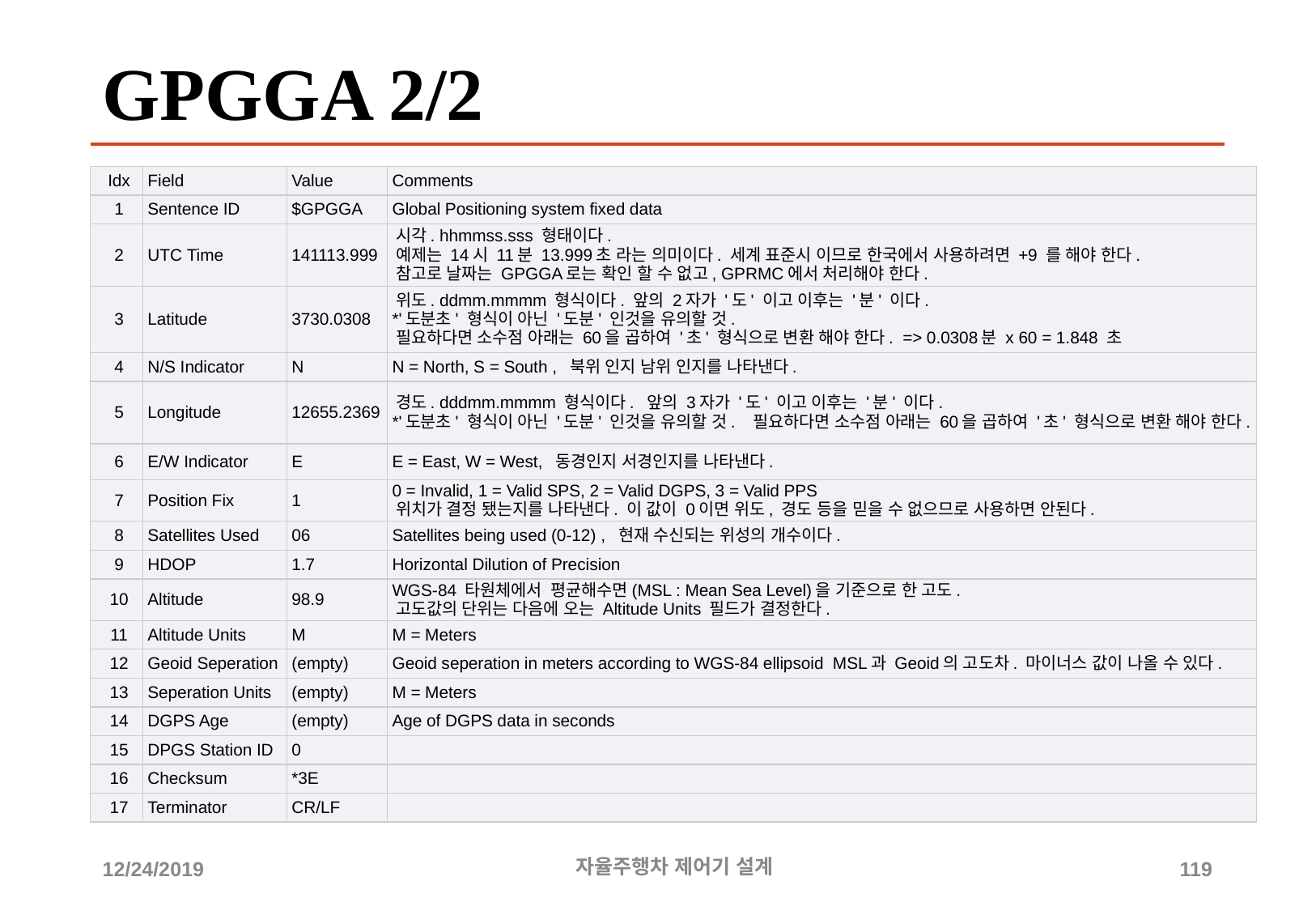

# GPGGA 2/2
| Idx | Field | Value | Comments |
| --- | --- | --- | --- |
| 1 | Sentence ID | $GPGGA | Global Positioning system fixed data |
| 2 | UTC Time | 141113.999 | 시각. hhmmss.sss 형태이다.   예제는 14시 11분 13.999초 라는 의미이다. 세계 표준시 이므로 한국에서 사용하려면 +9 를 해야 한다.  참고로 날짜는 GPGGA로는 확인 할 수 없고, GPRMC에서 처리해야 한다. |
| 3 | Latitude | 3730.0308 | 위도. ddmm.mmmm 형식이다. 앞의 2자가 '도' 이고 이후는 '분' 이다.  \*'도분초' 형식이 아닌 '도분' 인것을 유의할 것.   필요하다면 소수점 아래는 60을 곱하여 '초' 형식으로 변환 해야 한다.  => 0.0308분 x 60 = 1.848 초 |
| 4 | N/S Indicator | N | N = North, S = South ,  북위 인지 남위 인지를 나타낸다. |
| 5 | Longitude | 12655.2369 | 경도. dddmm.mmmm 형식이다.  앞의 3자가 '도' 이고 이후는 '분' 이다.   \*'도분초' 형식이 아닌 '도분' 인것을 유의할 것.   필요하다면 소수점 아래는 60을 곱하여 '초' 형식으로 변환 해야 한다. |
| 6 | E/W Indicator | E | E = East, W = West,  동경인지 서경인지를 나타낸다. |
| 7 | Position Fix | 1 | 0 = Invalid, 1 = Valid SPS, 2 = Valid DGPS, 3 = Valid PPS  위치가 결정 됐는지를 나타낸다. 이 값이 0이면 위도, 경도 등을 믿을 수 없으므로 사용하면 안된다. |
| 8 | Satellites Used | 06 | Satellites being used (0-12) ,  현재 수신되는 위성의 개수이다. |
| 9 | HDOP | 1.7 | Horizontal Dilution of Precision |
| 10 | Altitude | 98.9 | WGS-84 타원체에서  평균해수면(MSL : Mean Sea Level)을 기준으로 한 고도.  고도값의 단위는 다음에 오는 Altitude Units 필드가 결정한다. |
| 11 | Altitude Units | M | M = Meters |
| 12 | Geoid Seperation | (empty) | Geoid seperation in meters according to WGS-84 ellipsoid  MSL과 Geoid의 고도차. 마이너스 값이 나올 수 있다. |
| 13 | Seperation Units | (empty) | M = Meters |
| 14 | DGPS Age | (empty) | Age of DGPS data in seconds |
| 15 | DPGS Station ID | 0 |  |
| 16 | Checksum | \*3E |  |
| 17 | Terminator | CR/LF |  |
12/24/2019
자율주행차 제어기 설계
119